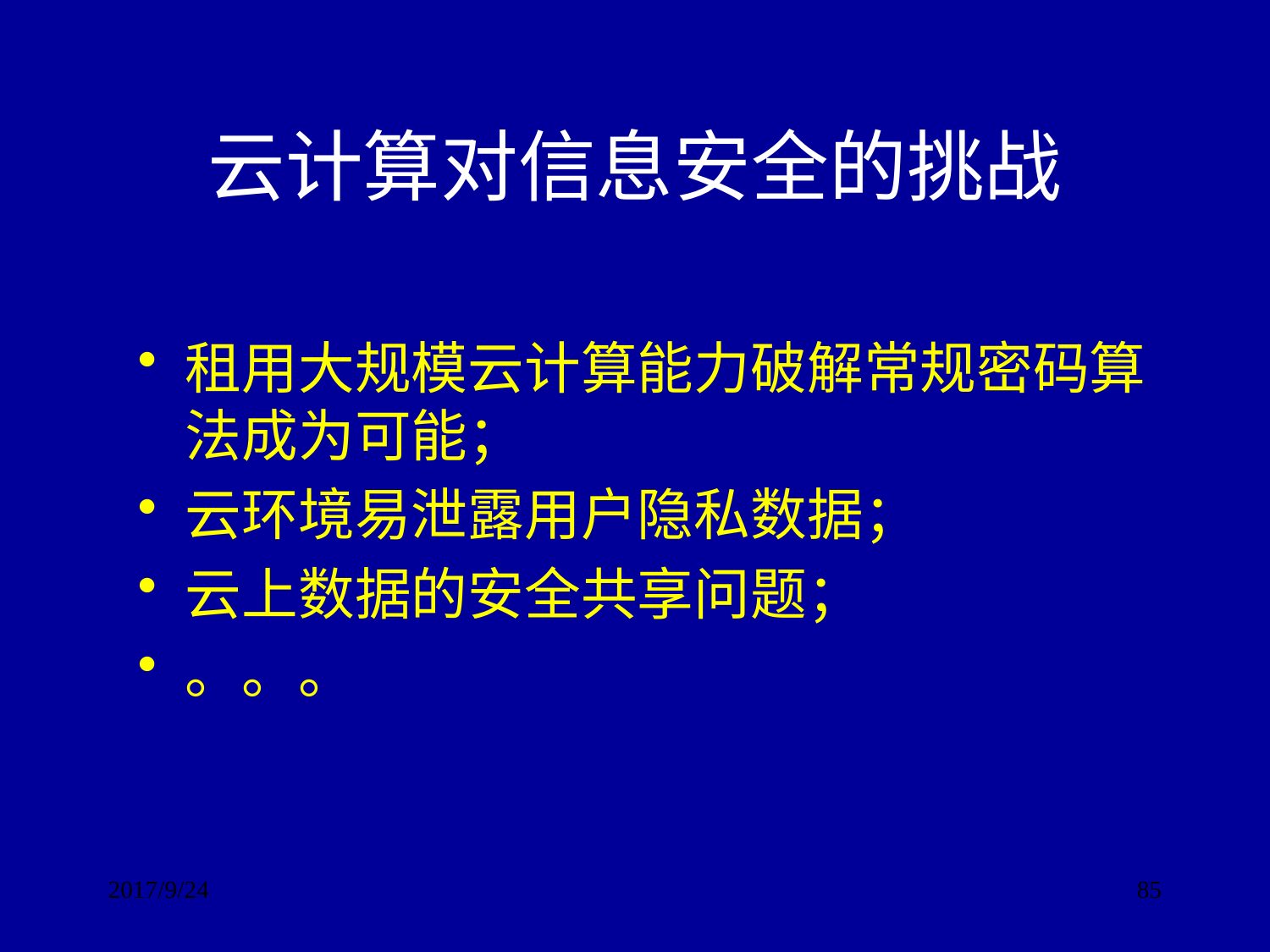

# 云计算对信息安全的挑战
租用大规模云计算能力破解常规密码算法成为可能；
云环境易泄露用户隐私数据；
云上数据的安全共享问题；
。。。
2017/9/24
85